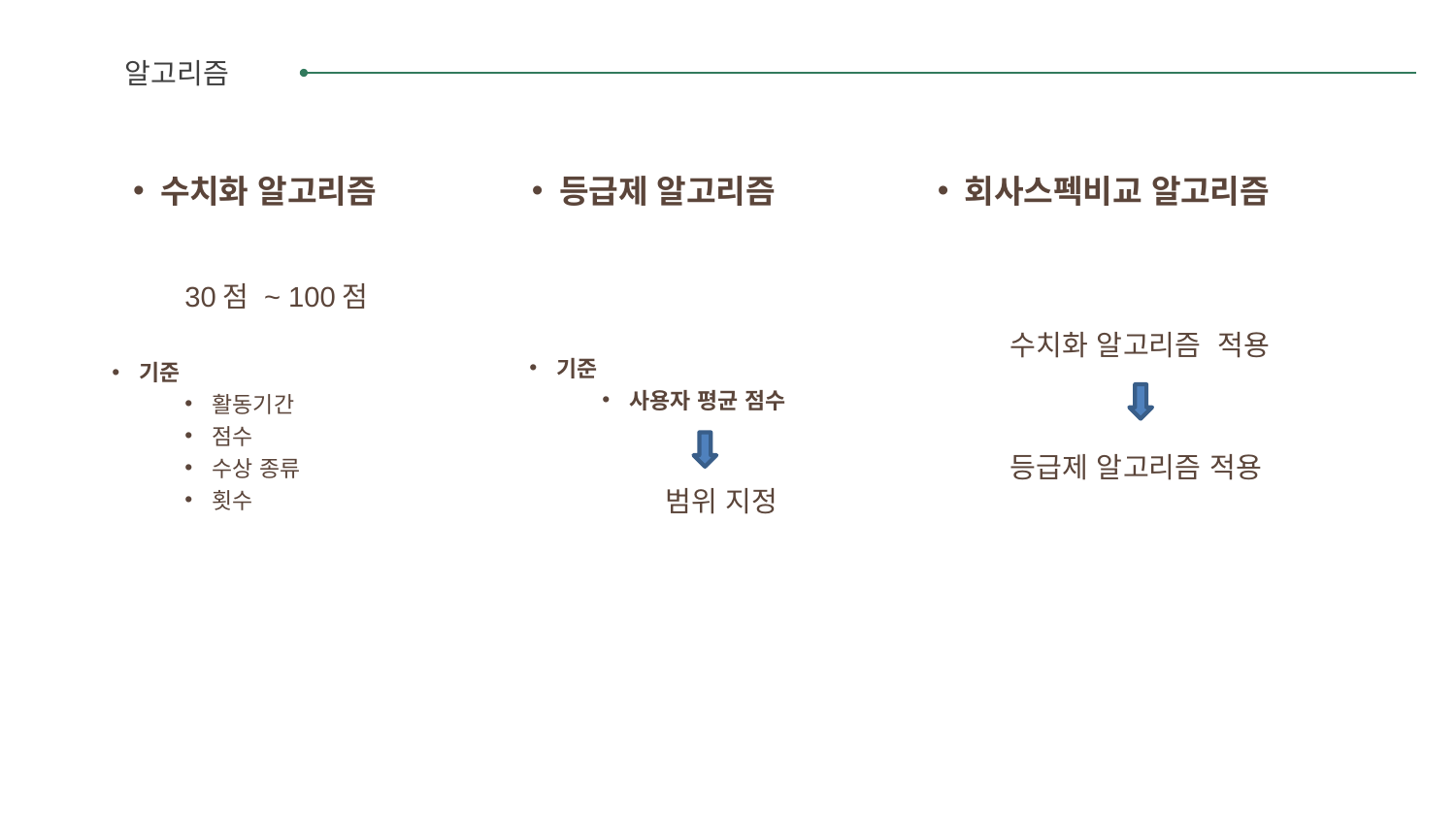

알고리즘

수치화 알고리즘

등급제 알고리즘

회사스펙비교 알고리즘

30점 ~ 100점

기준
활동기간
점수
수상 종류
횟수

수치화 알고리즘  적용

등급제 알고리즘 적용
기준
사용자 평균 점수

       범위 지정